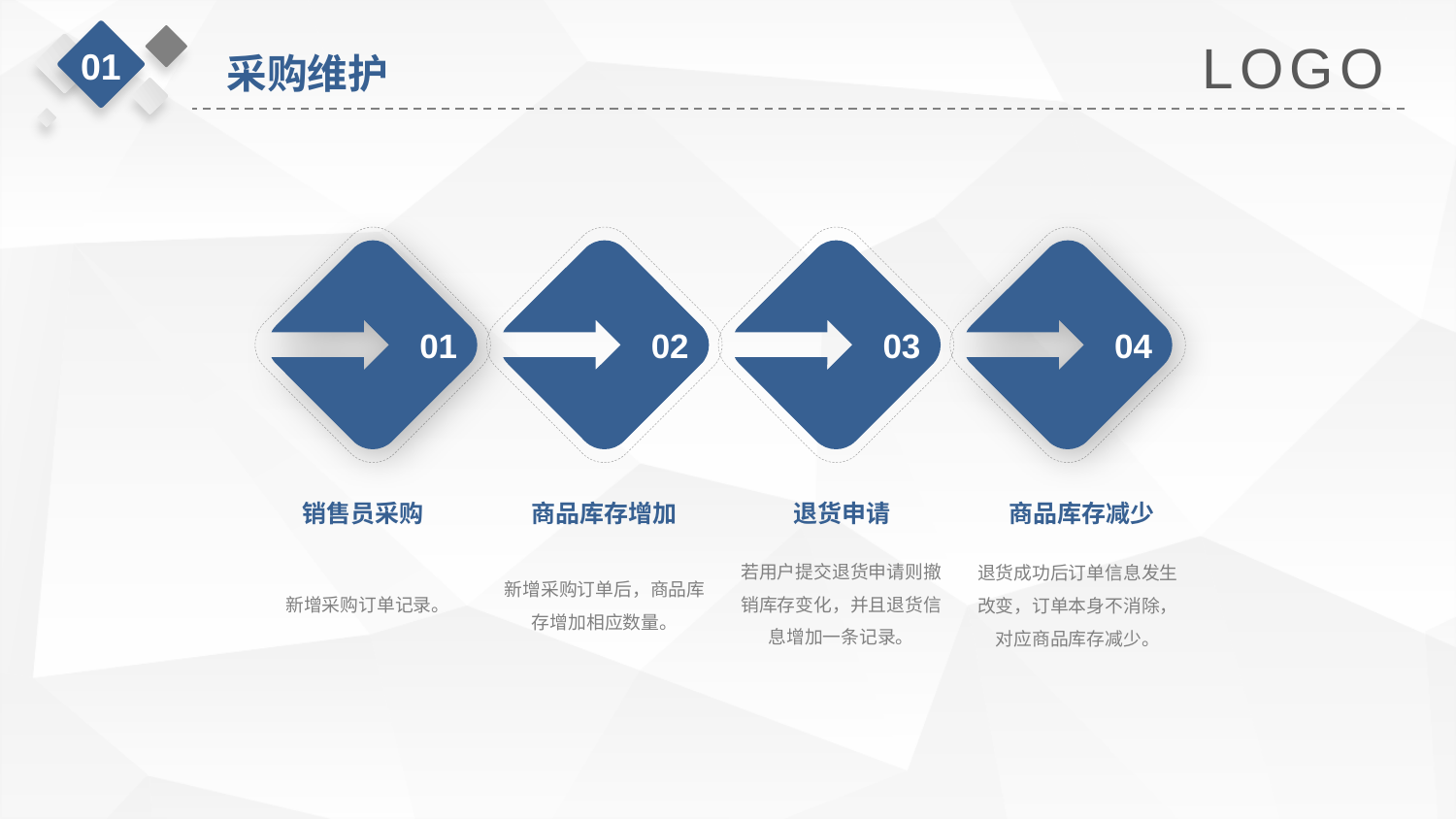

LOGO

01

采购维护

04

03

02

01
销售员采购
新增采购订单记录。
商品库存增加
新增采购订单后，商品库存增加相应数量。
退货申请
若用户提交退货申请则撤销库存变化，并且退货信息增加一条记录。
商品库存减少
退货成功后订单信息发生改变，订单本身不消除，对应商品库存减少。